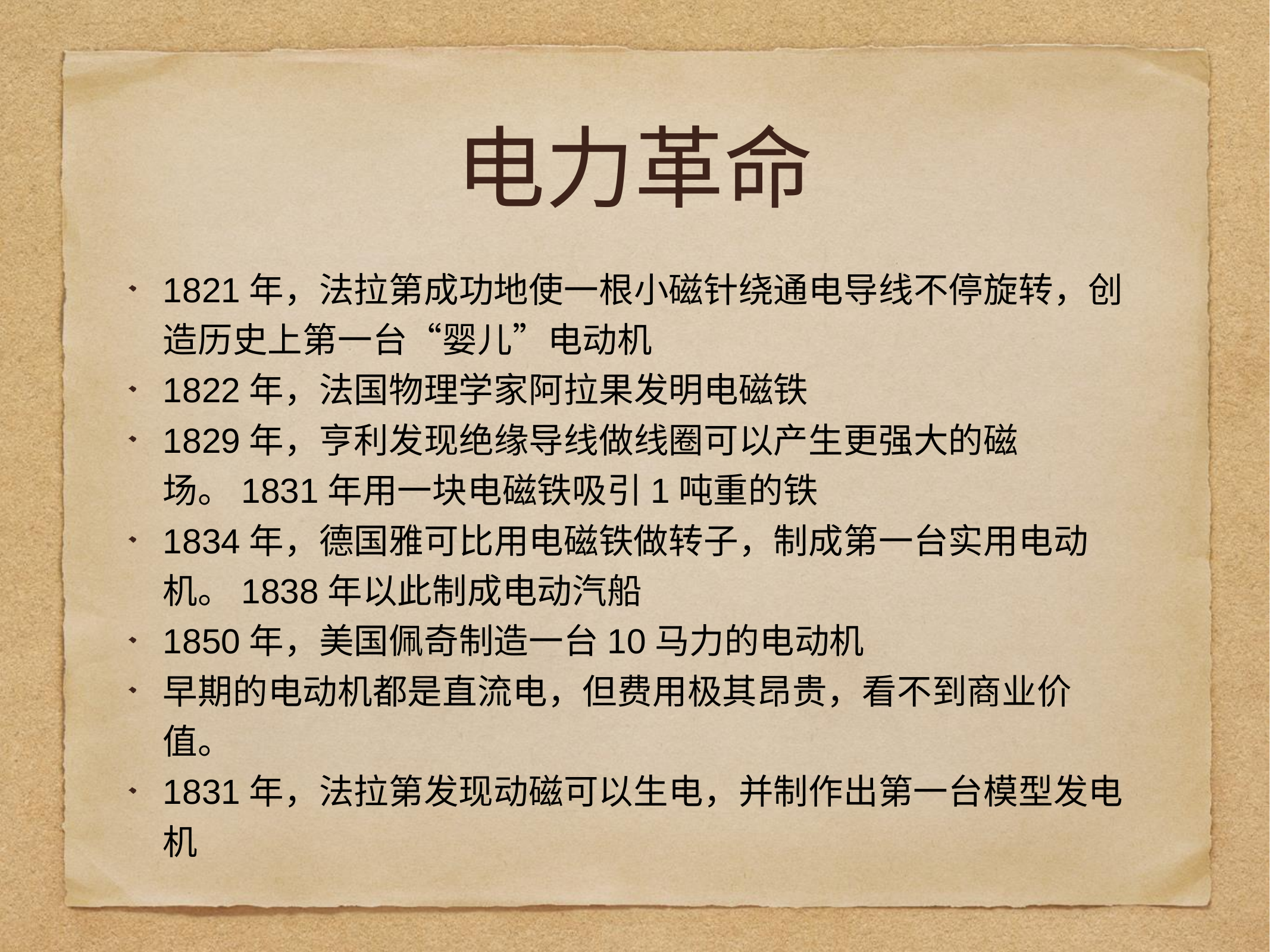

# 电力革命
1821年，法拉第成功地使一根小磁针绕通电导线不停旋转，创造历史上第一台“婴儿”电动机
1822年，法国物理学家阿拉果发明电磁铁
1829年，亨利发现绝缘导线做线圈可以产生更强大的磁场。1831年用一块电磁铁吸引1吨重的铁
1834年，德国雅可比用电磁铁做转子，制成第一台实用电动机。1838年以此制成电动汽船
1850年，美国佩奇制造一台10马力的电动机
早期的电动机都是直流电，但费用极其昂贵，看不到商业价值。
1831年，法拉第发现动磁可以生电，并制作出第一台模型发电机